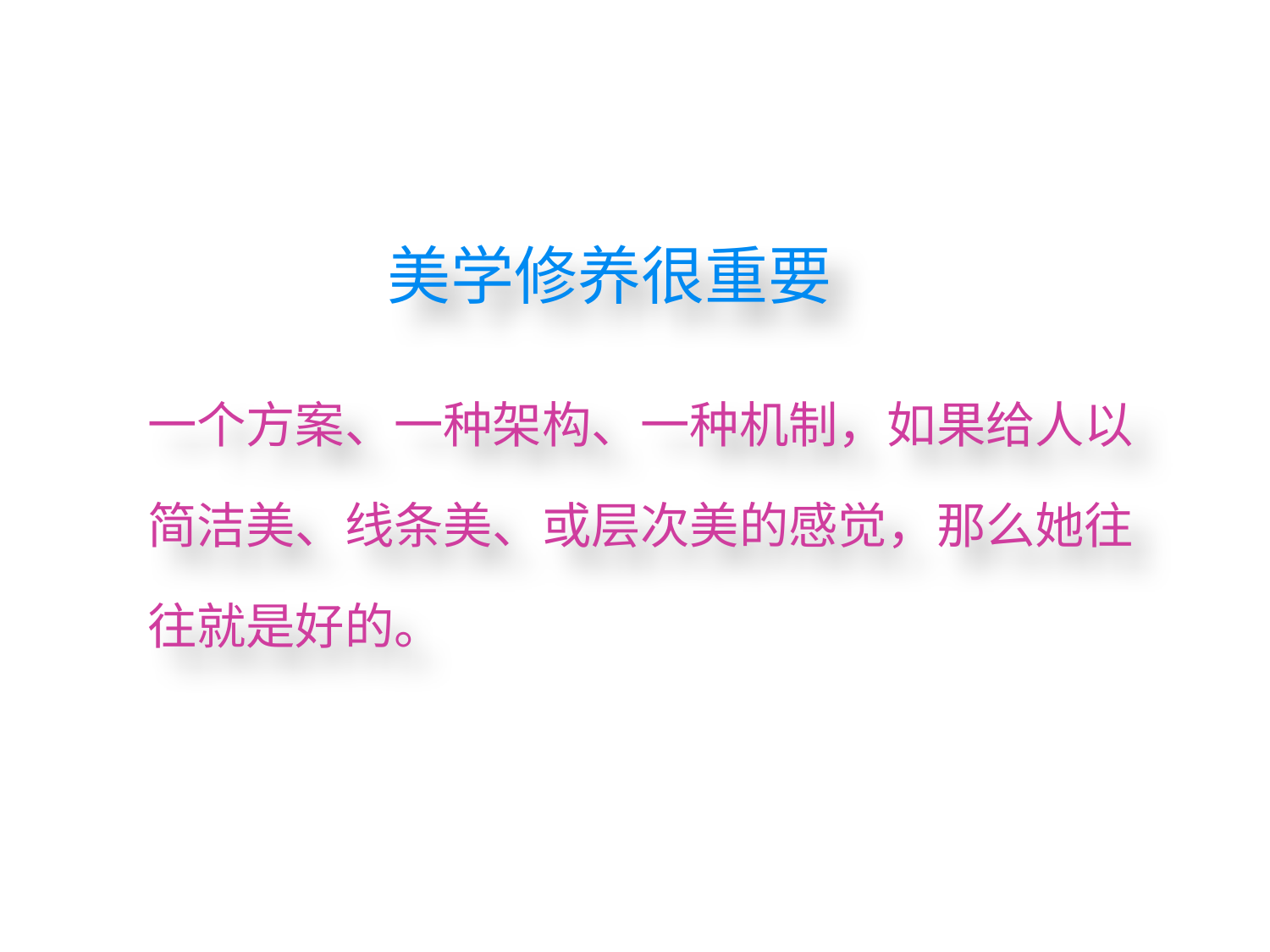

美学修养很重要
一个方案、一种架构、一种机制，如果给人以简洁美、线条美、或层次美的感觉，那么她往往就是好的。